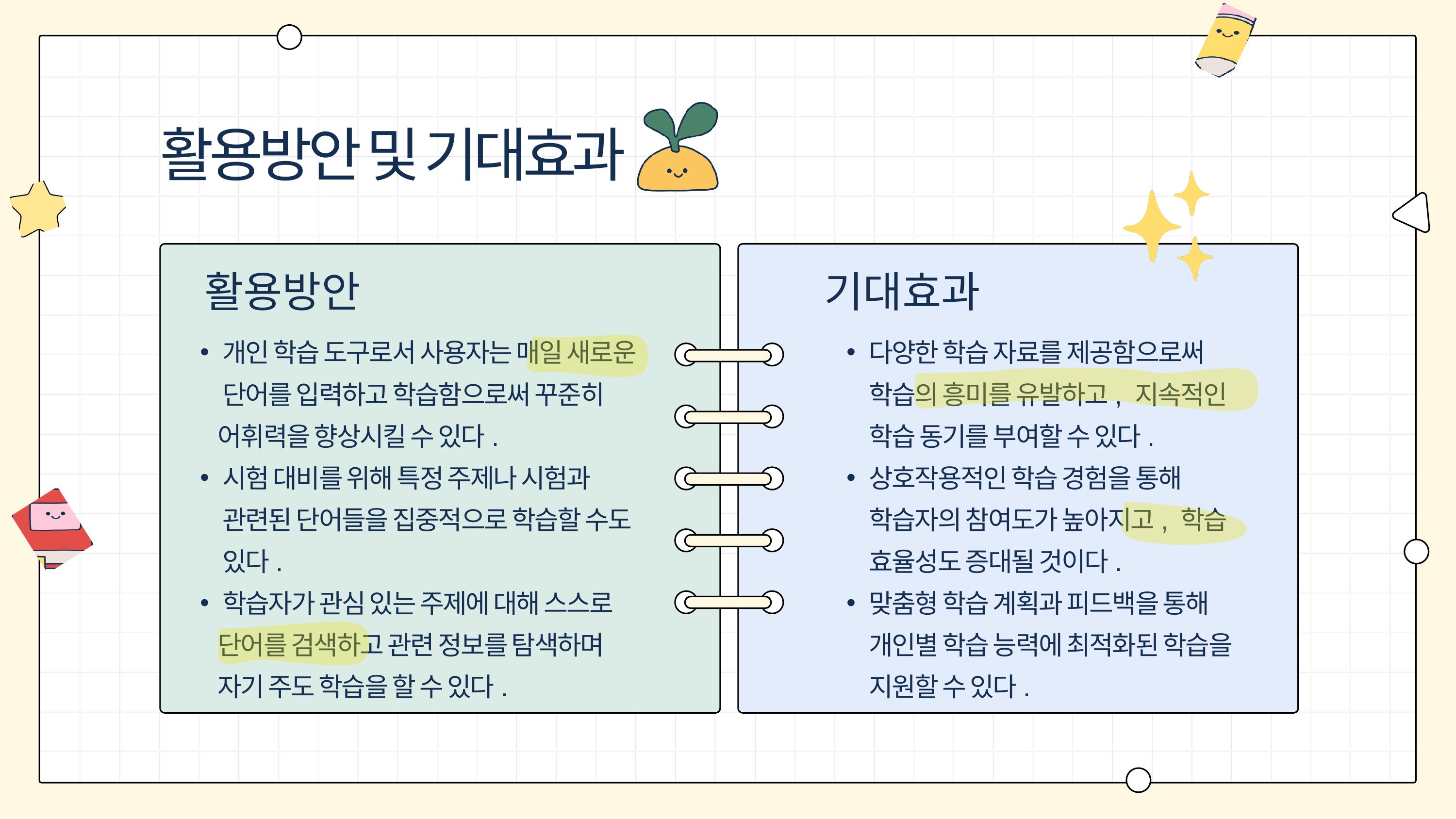

활용방안 및 기대효과

활용방안
기대효과
개인 학습 도구로서 사용자는 매일 새로운 단어를 입력하고 학습함으로써 꾸준히
       어휘력을 향상시킬 수 있다.
시험 대비를 위해 특정 주제나 시험과 관련된 단어들을 집중적으로 학습할 수도 있다.
학습자가 관심 있는 주제에 대해 스스로
       단어를 검색하고 관련 정보를 탐색하며
       자기 주도 학습을 할 수 있다.
다양한 학습 자료를 제공함으로써 학습의 흥미를 유발하고, 지속적인 학습 동기를 부여할 수 있다.
상호작용적인 학습 경험을 통해 학습자의 참여도가 높아지고, 학습 효율성도 증대될 것이다.
맞춤형 학습 계획과 피드백을 통해 개인별 학습 능력에 최적화된 학습을 지원할 수 있다.